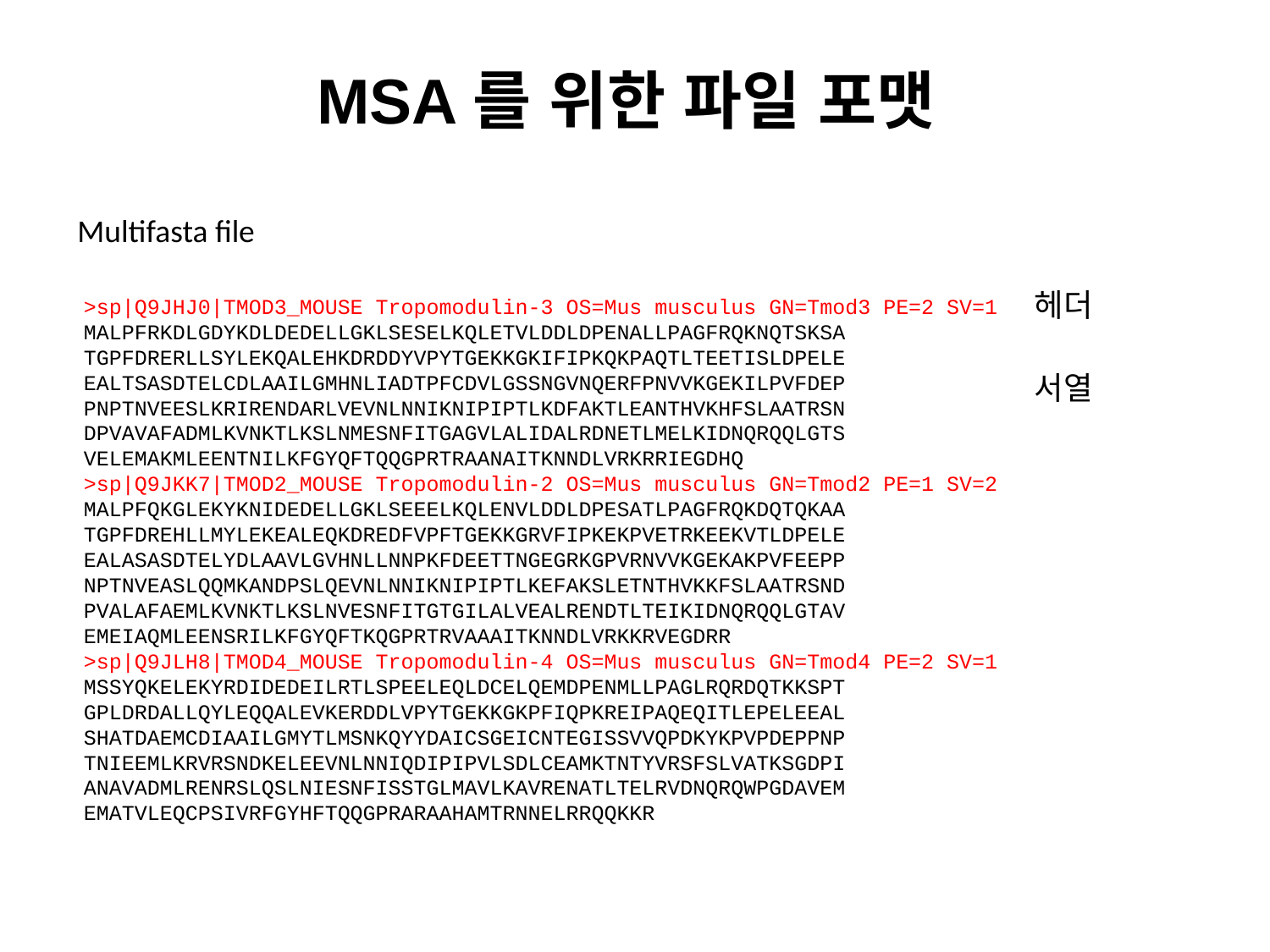

# MSA를 위한 파일 포맷
Multifasta file
헤더
>sp|Q9JHJ0|TMOD3_MOUSE Tropomodulin-3 OS=Mus musculus GN=Tmod3 PE=2 SV=1
MALPFRKDLGDYKDLDEDELLGKLSESELKQLETVLDDLDPENALLPAGFRQKNQTSKSA
TGPFDRERLLSYLEKQALEHKDRDDYVPYTGEKKGKIFIPKQKPAQTLTEETISLDPELE
EALTSASDTELCDLAAILGMHNLIADTPFCDVLGSSNGVNQERFPNVVKGEKILPVFDEP
PNPTNVEESLKRIRENDARLVEVNLNNIKNIPIPTLKDFAKTLEANTHVKHFSLAATRSN
DPVAVAFADMLKVNKTLKSLNMESNFITGAGVLALIDALRDNETLMELKIDNQRQQLGTS
VELEMAKMLEENTNILKFGYQFTQQGPRTRAANAITKNNDLVRKRRIEGDHQ
>sp|Q9JKK7|TMOD2_MOUSE Tropomodulin-2 OS=Mus musculus GN=Tmod2 PE=1 SV=2
MALPFQKGLEKYKNIDEDELLGKLSEEELKQLENVLDDLDPESATLPAGFRQKDQTQKAA
TGPFDREHLLMYLEKEALEQKDREDFVPFTGEKKGRVFIPKEKPVETRKEEKVTLDPELE
EALASASDTELYDLAAVLGVHNLLNNPKFDEETTNGEGRKGPVRNVVKGEKAKPVFEEPP
NPTNVEASLQQMKANDPSLQEVNLNNIKNIPIPTLKEFAKSLETNTHVKKFSLAATRSND
PVALAFAEMLKVNKTLKSLNVESNFITGTGILALVEALRENDTLTEIKIDNQRQQLGTAV
EMEIAQMLEENSRILKFGYQFTKQGPRTRVAAAITKNNDLVRKKRVEGDRR
>sp|Q9JLH8|TMOD4_MOUSE Tropomodulin-4 OS=Mus musculus GN=Tmod4 PE=2 SV=1
MSSYQKELEKYRDIDEDEILRTLSPEELEQLDCELQEMDPENMLLPAGLRQRDQTKKSPT
GPLDRDALLQYLEQQALEVKERDDLVPYTGEKKGKPFIQPKREIPAQEQITLEPELEEAL
SHATDAEMCDIAAILGMYTLMSNKQYYDAICSGEICNTEGISSVVQPDKYKPVPDEPPNP
TNIEEMLKRVRSNDKELEEVNLNNIQDIPIPVLSDLCEAMKTNTYVRSFSLVATKSGDPI
ANAVADMLRENRSLQSLNIESNFISSTGLMAVLKAVRENATLTELRVDNQRQWPGDAVEM
EMATVLEQCPSIVRFGYHFTQQGPRARAAHAMTRNNELRRQQKKR

서열